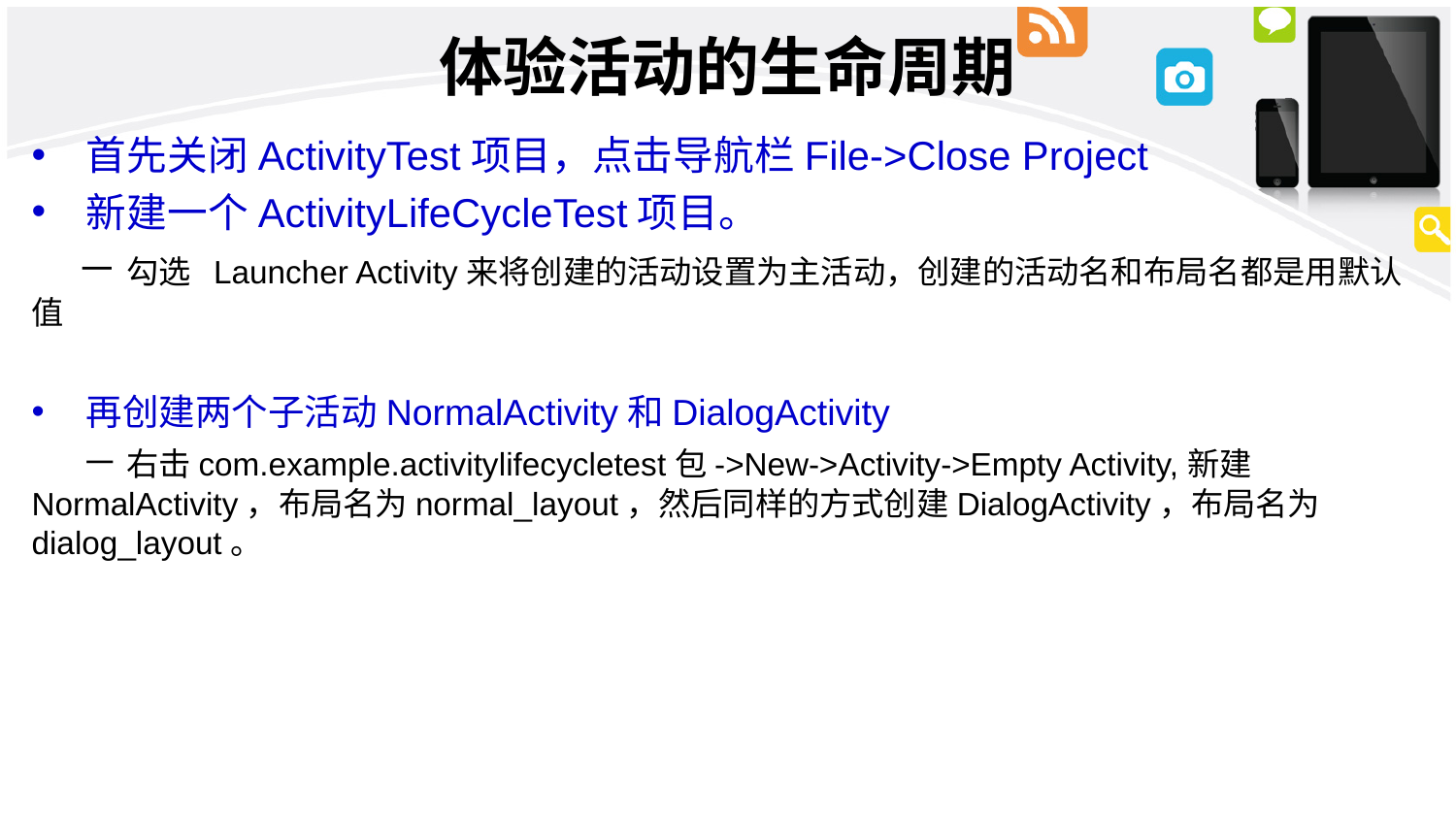

# 体验活动的生命周期
首先关闭ActivityTest项目，点击导航栏File->Close Project
新建一个ActivityLifeCycleTest项目。
    － 勾选  Launcher Activity来将创建的活动设置为主活动，创建的活动名和布局名都是用默认值

再创建两个子活动NormalActivity和DialogActivity
     － 右击com.example.activitylifecycletest包->New->Activity->Empty Activity,新建NormalActivity，布局名为normal_layout，然后同样的方式创建DialogActivity，布局名为dialog_layout。